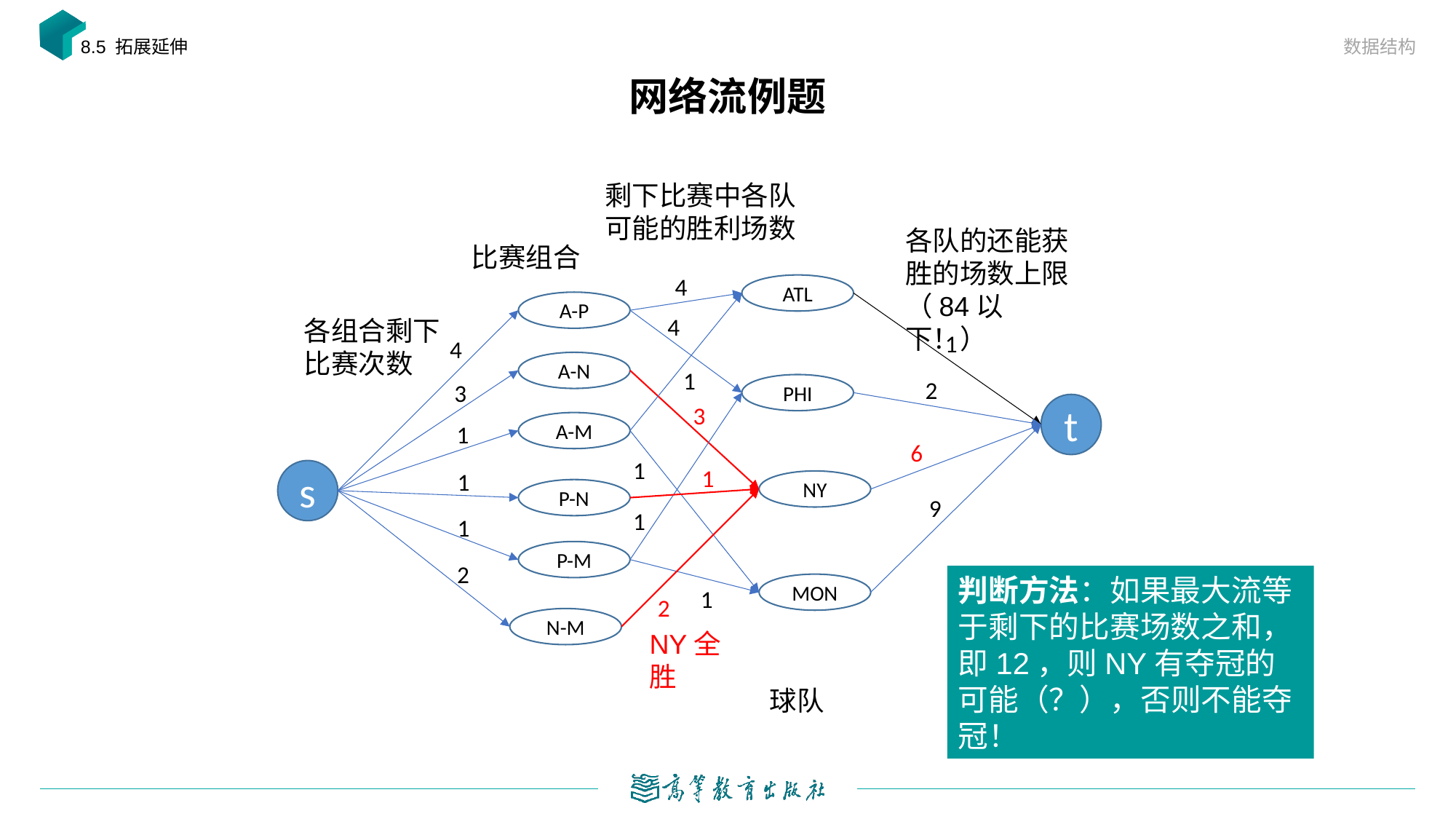

数据结构
8.5 拓展延伸
# 网络流例题
剩下比赛中各队可能的胜利场数
各队的还能获胜的场数上限（84以下！）
比赛组合
4
ATL
A-P
4
各组合剩下比赛次数
1
4
A-N
1
2
3
PHI
t
3
A-M
1
6
1
1
s
1
NY
P-N
9
1
1
P-M
2
判断方法：如果最大流等于剩下的比赛场数之和，即12，则NY有夺冠的可能（？），否则不能夺冠！
MON
1
2
N-M
NY全胜
球队